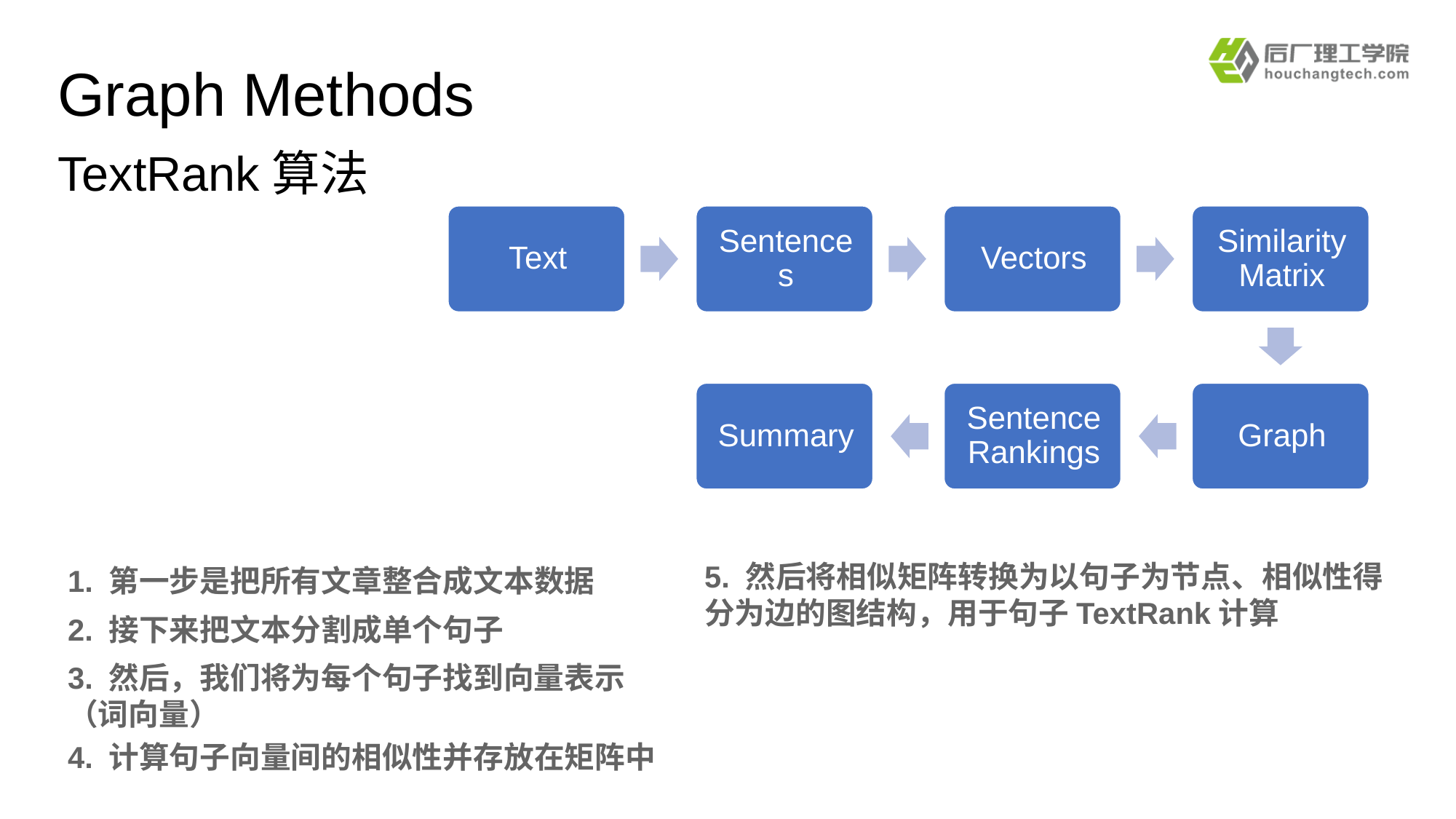

Graph Methods
TextRank算法
Text

Sentences

Vectors

Similarity Matrix

Graph

Sentence Rankings

Summary
5. 然后将相似矩阵转换为以句子为节点、相似性得分为边的图结构，用于句子TextRank计算
1. 第一步是把所有文章整合成文本数据
2. 接下来把文本分割成单个句子
3. 然后，我们将为每个句子找到向量表示（词向量）
4. 计算句子向量间的相似性并存放在矩阵中